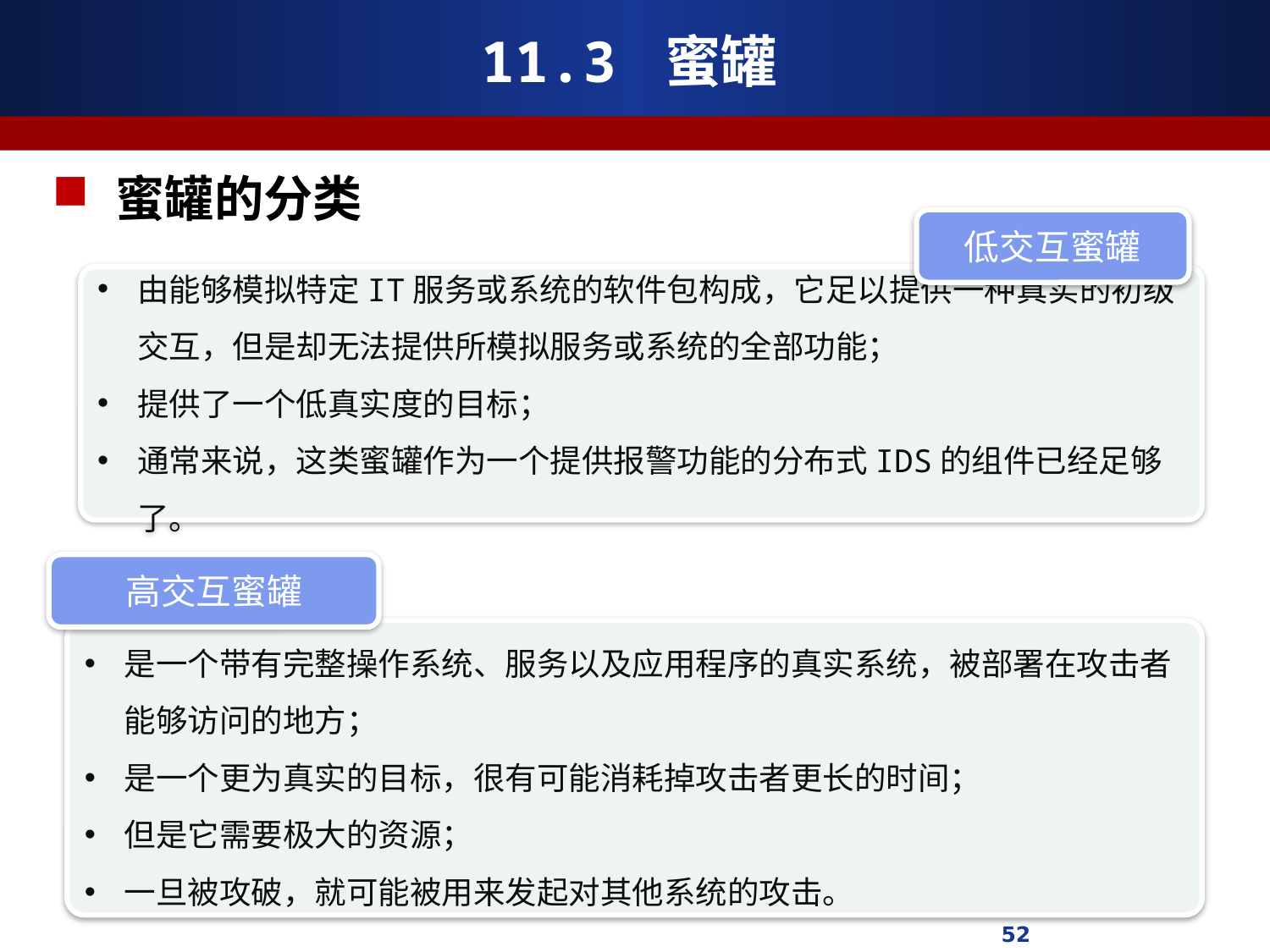

# 11.3 蜜罐
蜜罐的分类
低交互蜜罐
由能够模拟特定IT服务或系统的软件包构成，它足以提供一种真实的初级交互，但是却无法提供所模拟服务或系统的全部功能；
提供了一个低真实度的目标；
通常来说，这类蜜罐作为一个提供报警功能的分布式IDS的组件已经足够了。
高交互蜜罐
是一个带有完整操作系统、服务以及应用程序的真实系统，被部署在攻击者能够访问的地方；
是一个更为真实的目标，很有可能消耗掉攻击者更长的时间；
但是它需要极大的资源；
一旦被攻破，就可能被用来发起对其他系统的攻击。
52